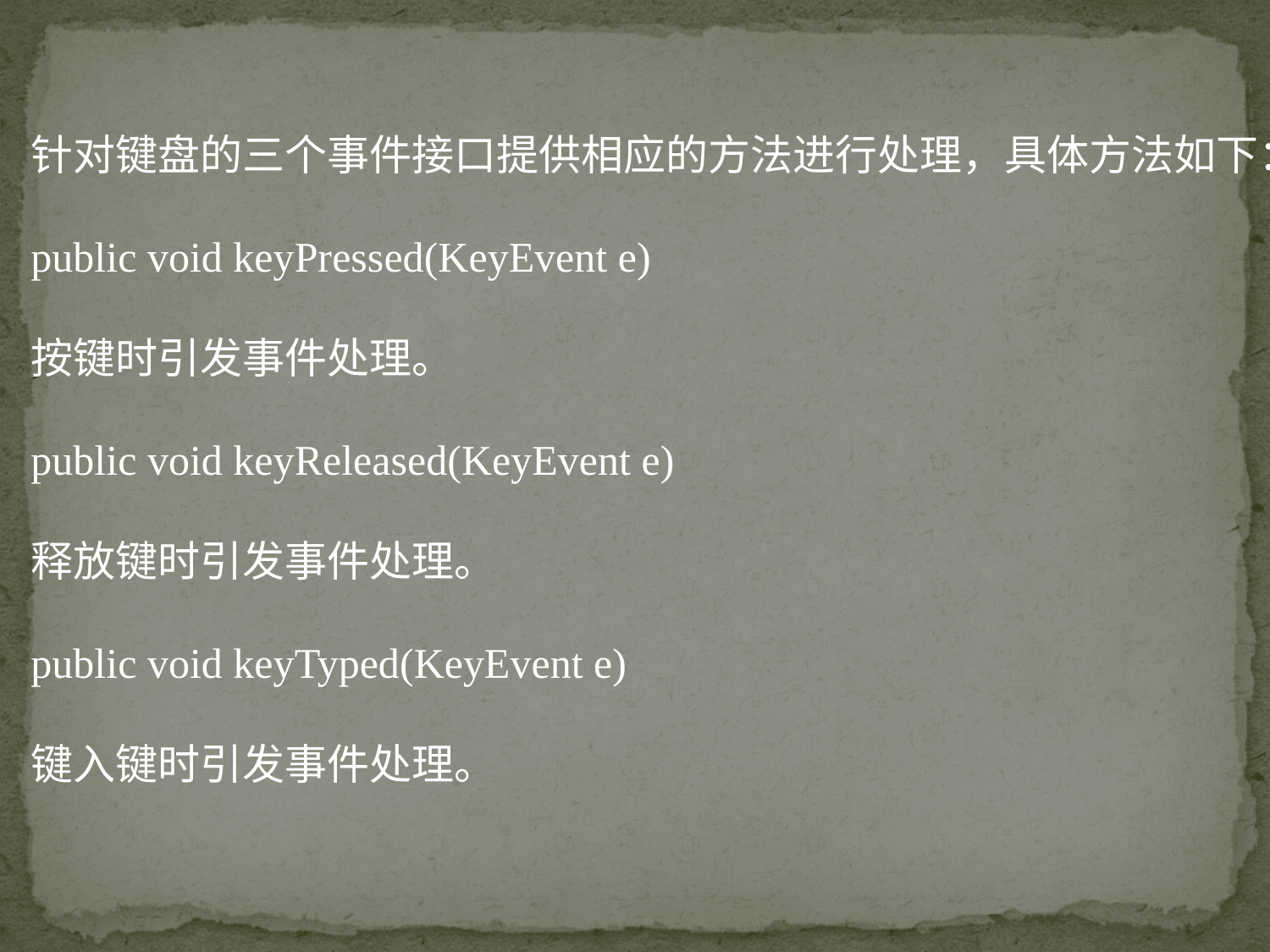

针对键盘的三个事件接口提供相应的方法进行处理，具体方法如下：
public void keyPressed(KeyEvent e)
按键时引发事件处理。
public void keyReleased(KeyEvent e)
释放键时引发事件处理。
public void keyTyped(KeyEvent e)
键入键时引发事件处理。